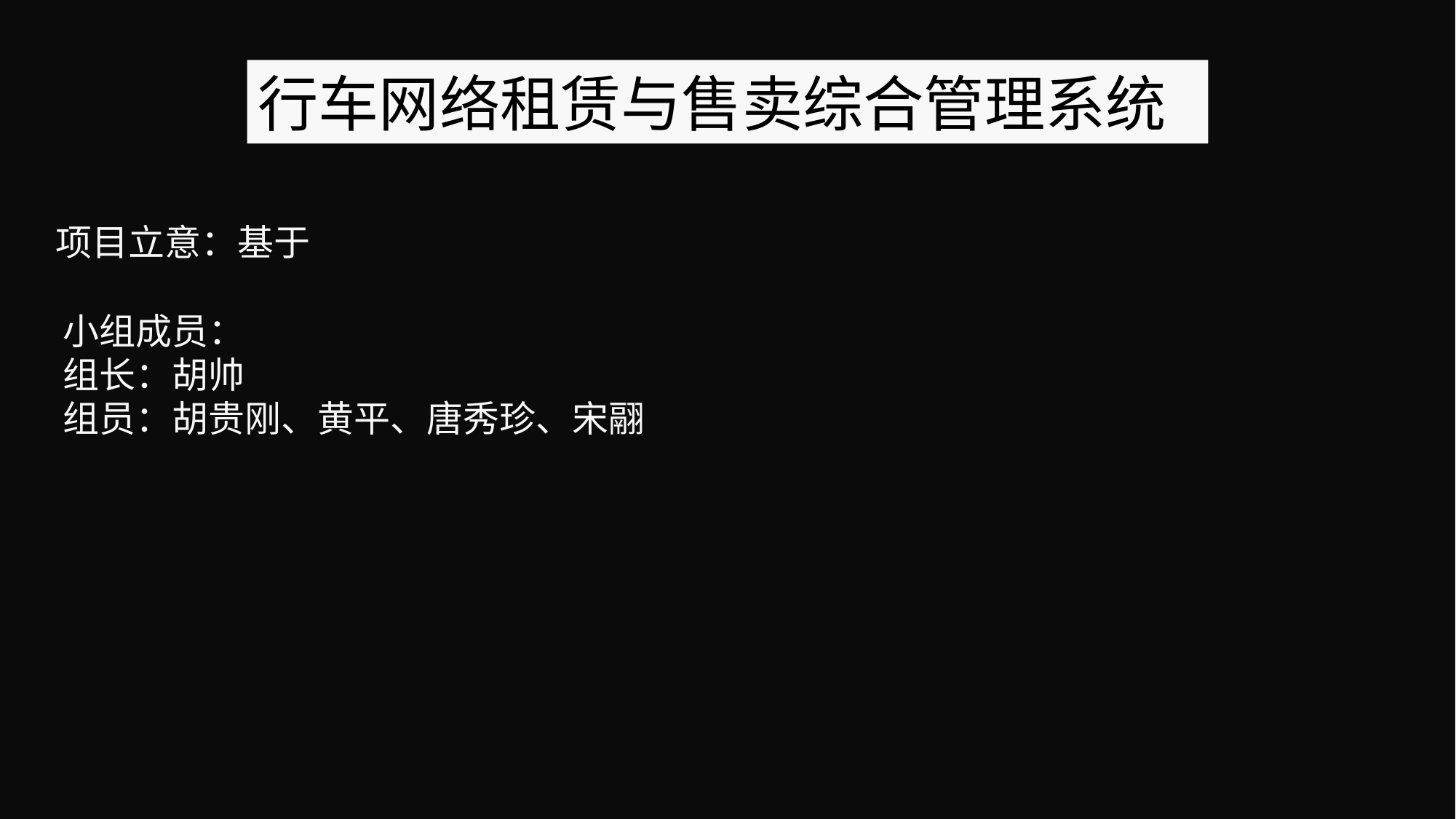

行车网络租赁与售卖综合管理系统
项目立意：基于
小组成员：
组长：胡帅
组员：胡贵刚、黄平、唐秀珍、宋翮